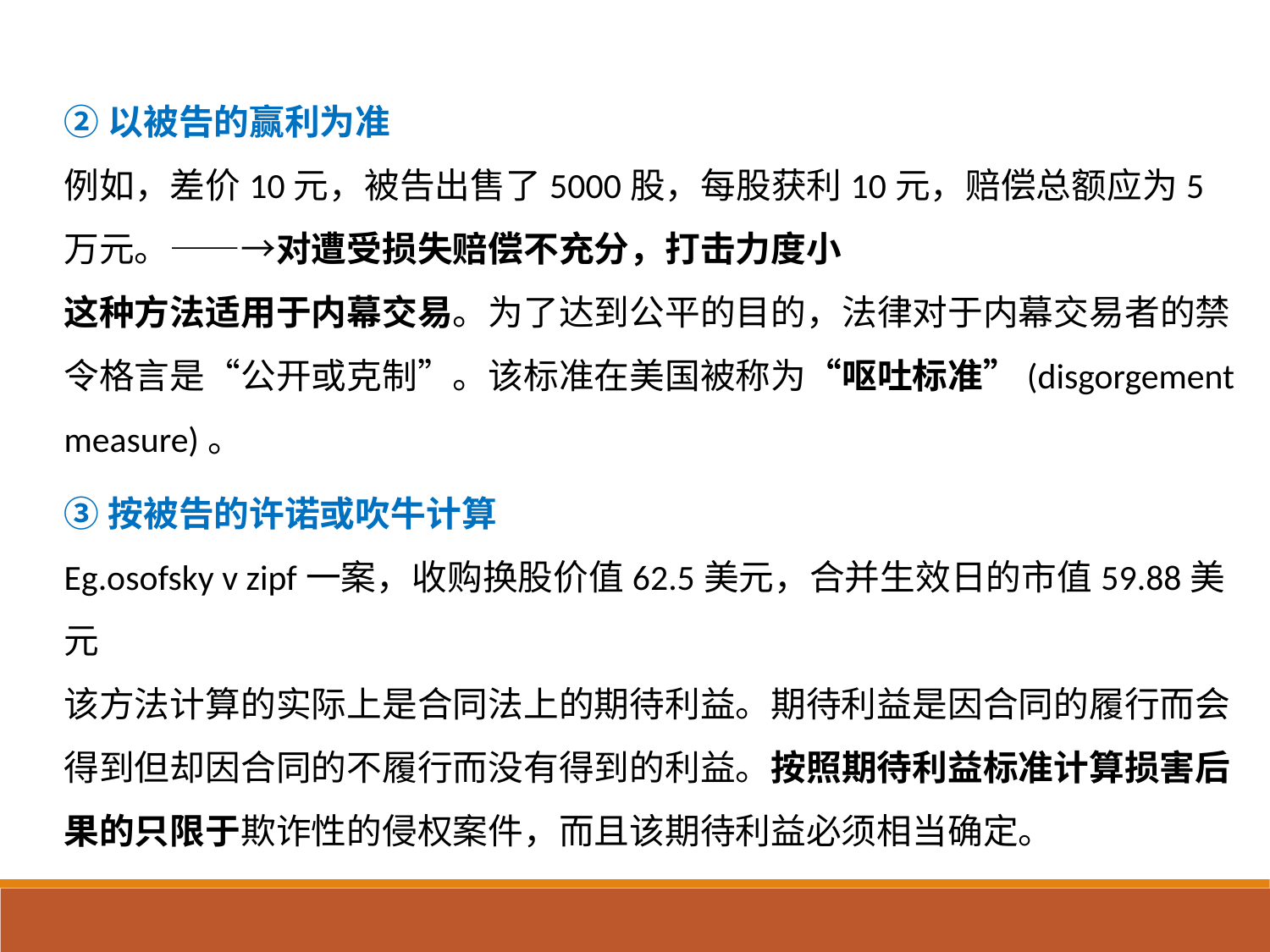

②以被告的赢利为准
例如，差价10元，被告出售了5000股，每股获利10元，赔偿总额应为5万元。——→对遭受损失赔偿不充分，打击力度小
这种方法适用于内幕交易。为了达到公平的目的，法律对于内幕交易者的禁令格言是“公开或克制”。该标准在美国被称为“呕吐标准”(disgorgement measure)。
③按被告的许诺或吹牛计算
Eg.osofsky v zipf一案，收购换股价值62.5美元，合并生效日的市值59.88美元
该方法计算的实际上是合同法上的期待利益。期待利益是因合同的履行而会得到但却因合同的不履行而没有得到的利益。按照期待利益标准计算损害后果的只限于欺诈性的侵权案件，而且该期待利益必须相当确定。